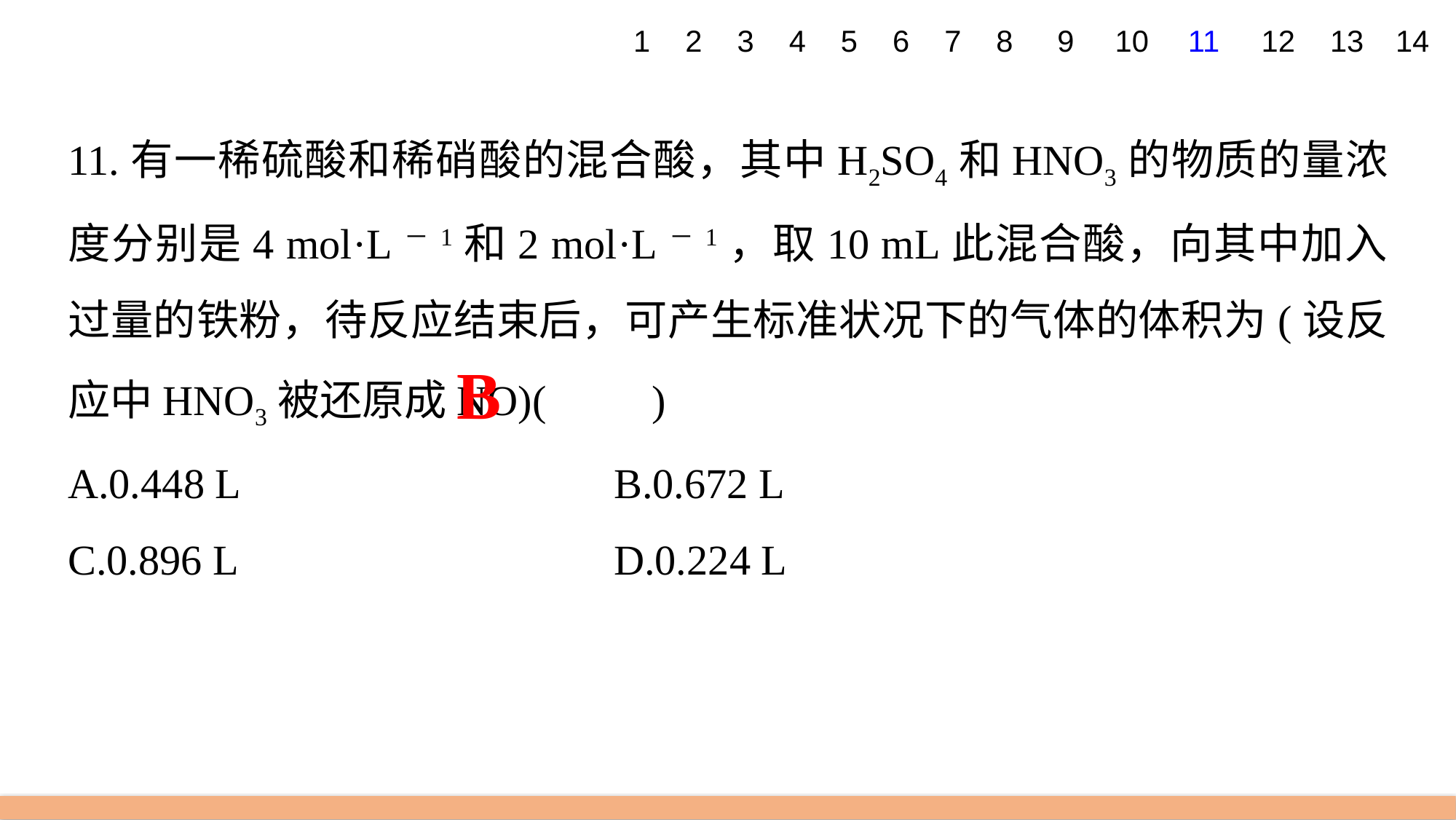

1
2
3
4
5
6
7
8
9
10
11
12
13
14
11.有一稀硫酸和稀硝酸的混合酸，其中H2SO4和HNO3的物质的量浓度分别是4 mol·L－1和2 mol·L－1，取10 mL此混合酸，向其中加入过量的铁粉，待反应结束后，可产生标准状况下的气体的体积为(设反应中HNO3被还原成NO)(　　)
A.0.448 L  				B.0.672 L
C.0.896 L  				D.0.224 L
B